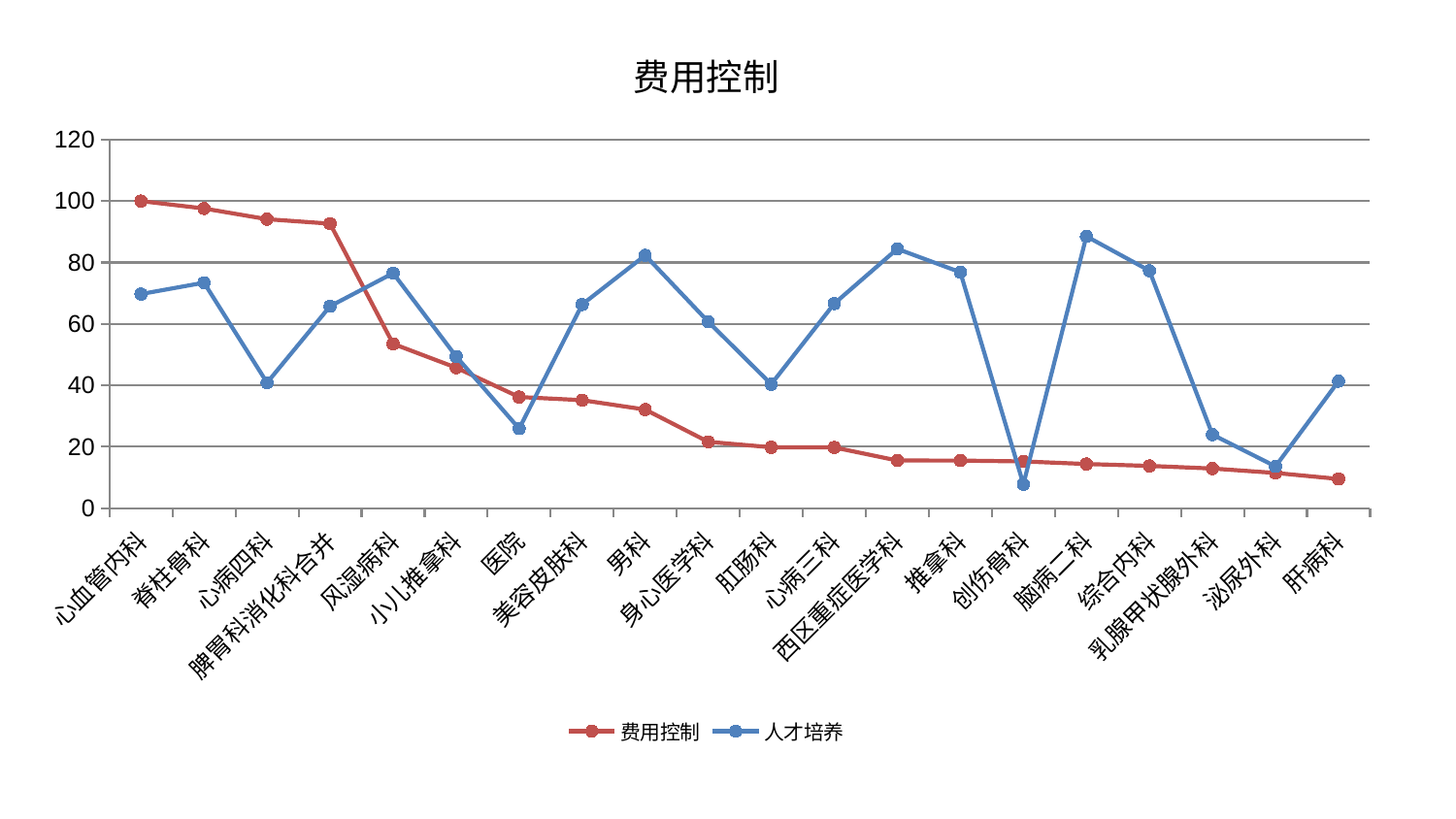

### Chart: 费用控制

| Category | 费用控制 | 人才培养 |
|---|---|---|
| 心血管内科 | 100.0 | 69.7469454334057 |
| 脊柱骨科 | 97.58945576912986 | 73.439932013332 |
| 心病四科 | 94.10235391897493 | 40.90041069310255 |
| 脾胃科消化科合并 | 92.65609167197935 | 65.77560727000187 |
| 风湿病科 | 53.543808421252486 | 76.53967428208806 |
| 小儿推拿科 | 45.77909678467999 | 49.450107635853726 |
| 医院 | 36.20539077502373 | 25.91132429325104 |
| 美容皮肤科 | 35.17886545482832 | 66.34132188396653 |
| 男科 | 32.12618830637528 | 82.32592954484342 |
| 身心医学科 | 21.632134868016237 | 60.73291009347497 |
| 肛肠科 | 19.845417710631427 | 40.38568840252045 |
| 心病三科 | 19.800475751513872 | 66.6255223288422 |
| 西区重症医学科 | 15.550864024169766 | 84.4486167161522 |
| 推拿科 | 15.527116880309183 | 76.84509201358745 |
| 创伤骨科 | 15.240531251075828 | 7.8148708887433855 |
| 脑病二科 | 14.407200848068255 | 88.52684492441004 |
| 综合内科 | 13.783479216155625 | 77.33260861566555 |
| 乳腺甲状腺外科 | 12.930167061699375 | 23.97993889009097 |
| 泌尿外科 | 11.494646857456733 | 13.620632943632973 |
| 肝病科 | 9.541247235546546 | 41.36800386020063 |
244